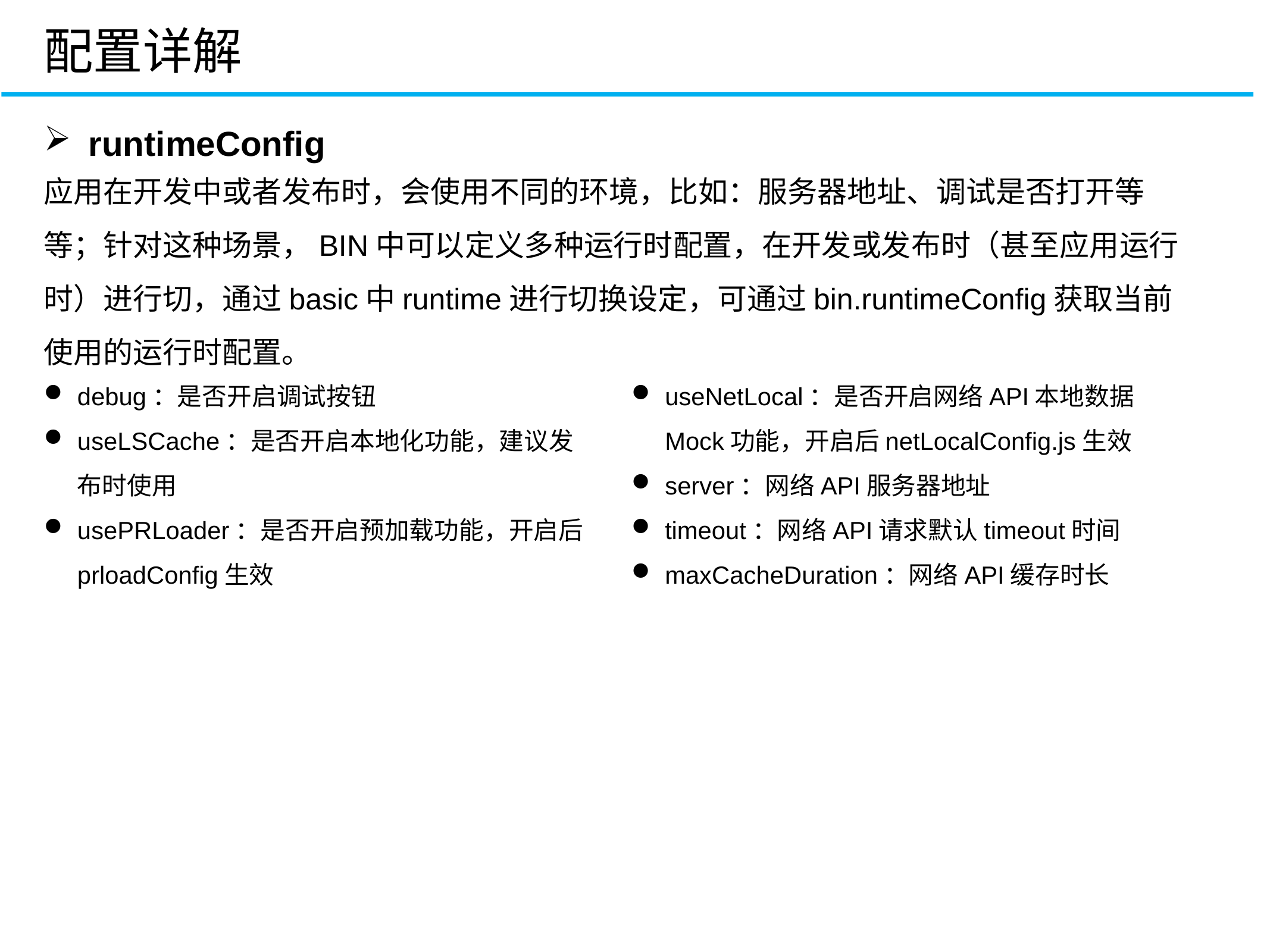

配置详解

runtimeConfig
应用在开发中或者发布时，会使用不同的环境，比如：服务器地址、调试是否打开等等；针对这种场景，BIN中可以定义多种运行时配置，在开发或发布时（甚至应用运行时）进行切，通过basic中runtime进行切换设定，可通过bin.runtimeConfig获取当前使用的运行时配置。
CONTROLLER
VIEW
debug：是否开启调试按钮
useLSCache：是否开启本地化功能，建议发布时使用
usePRLoader：是否开启预加载功能，开启后prloadConfig生效
useNetLocal：是否开启网络API本地数据Mock功能，开启后netLocalConfig.js生效
server：网络API服务器地址
timeout：网络API请求默认timeout时间
maxCacheDuration：网络API缓存时长